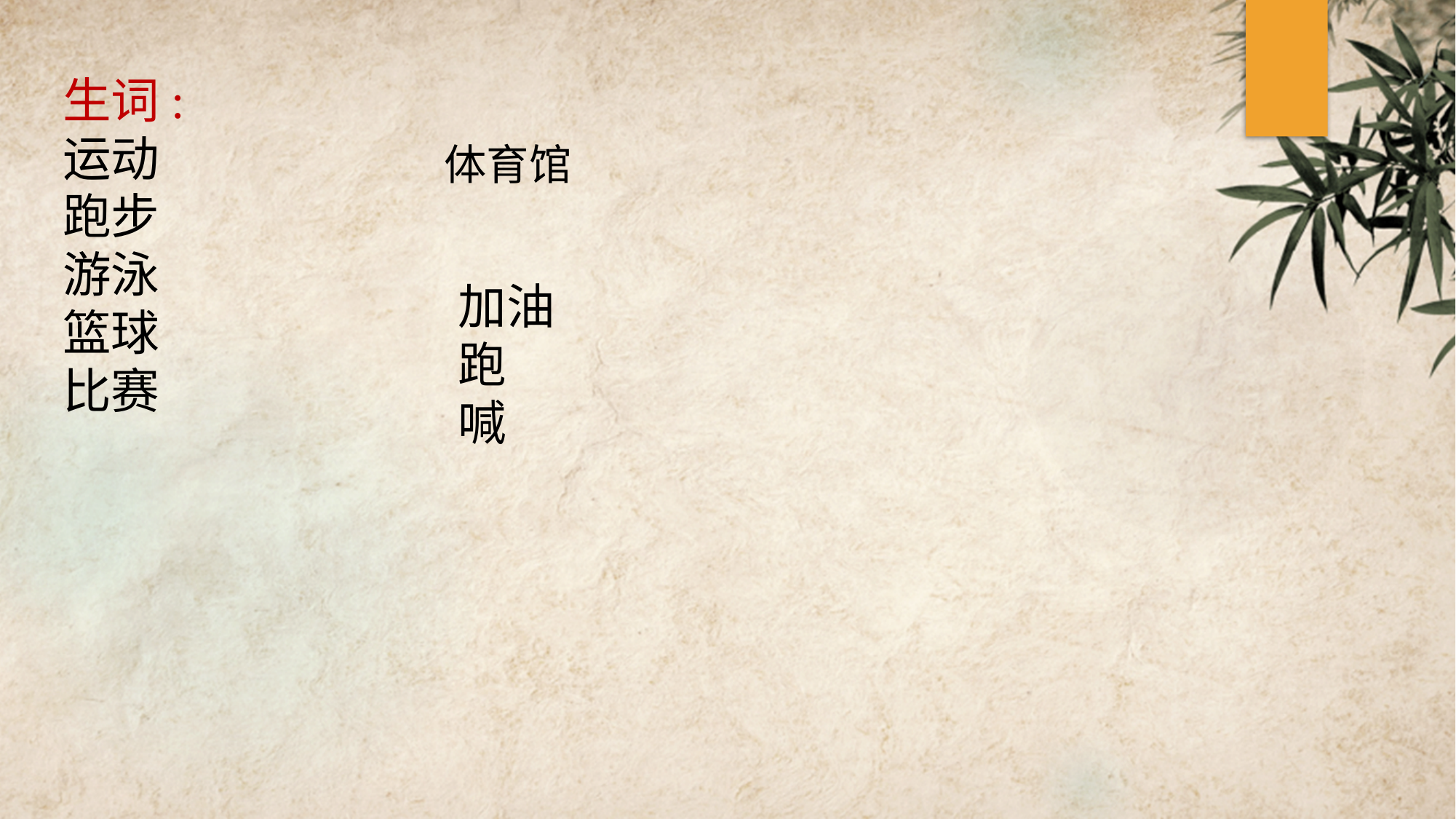

生词:
运动
跑步
游泳
篮球
比赛
体育馆

加油
跑
喊